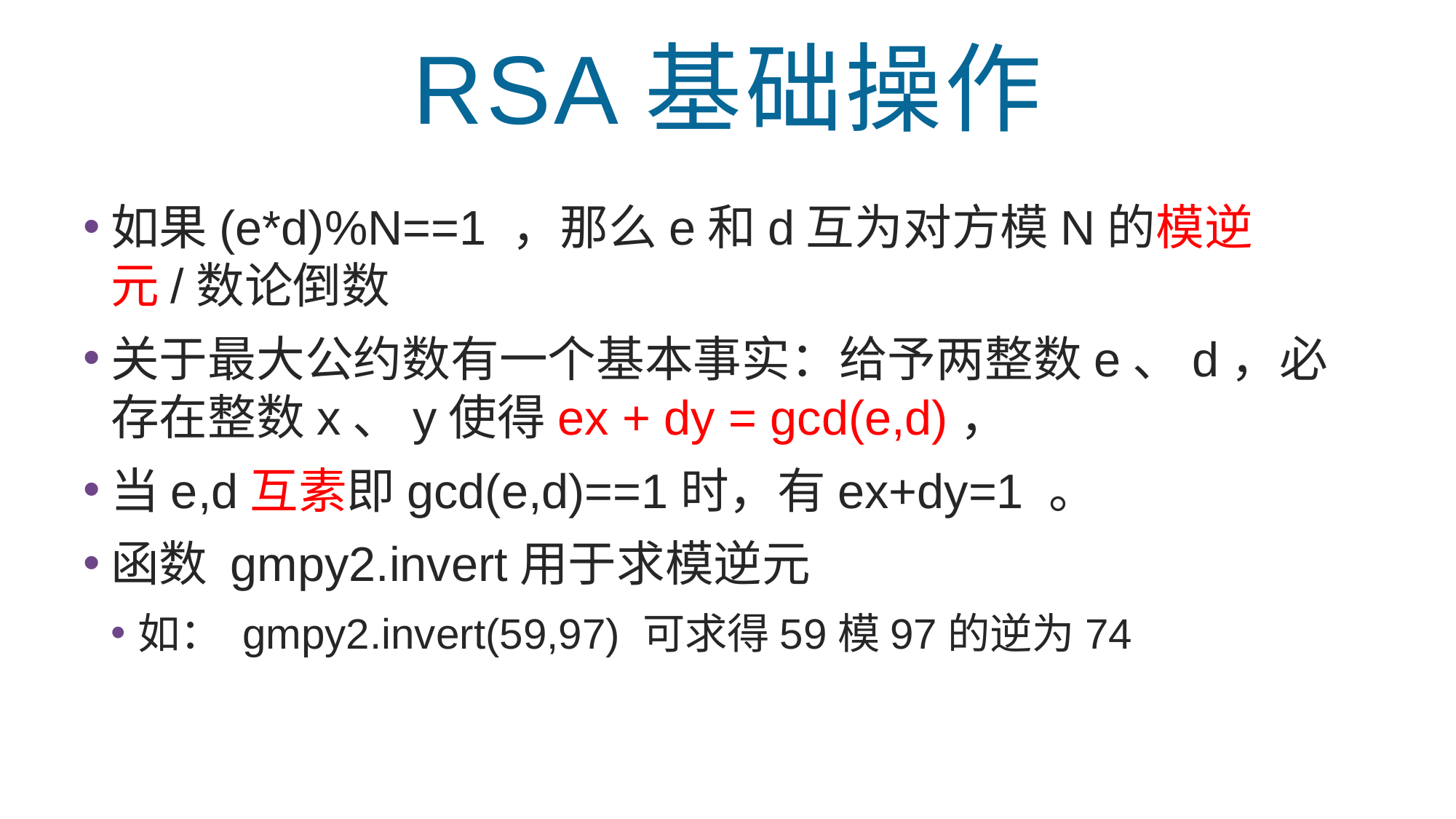

RSA基础操作
如果(e*d)%N==1 ，那么e和d互为对方模N的模逆元/数论倒数
关于最大公约数有一个基本事实：给予两整数e、d，必存在整数x、y使得ex + dy = gcd(e,d)，
当e,d互素即gcd(e,d)==1时，有ex+dy=1 。
函数 gmpy2.invert用于求模逆元
如： gmpy2.invert(59,97) 可求得59模97的逆为74